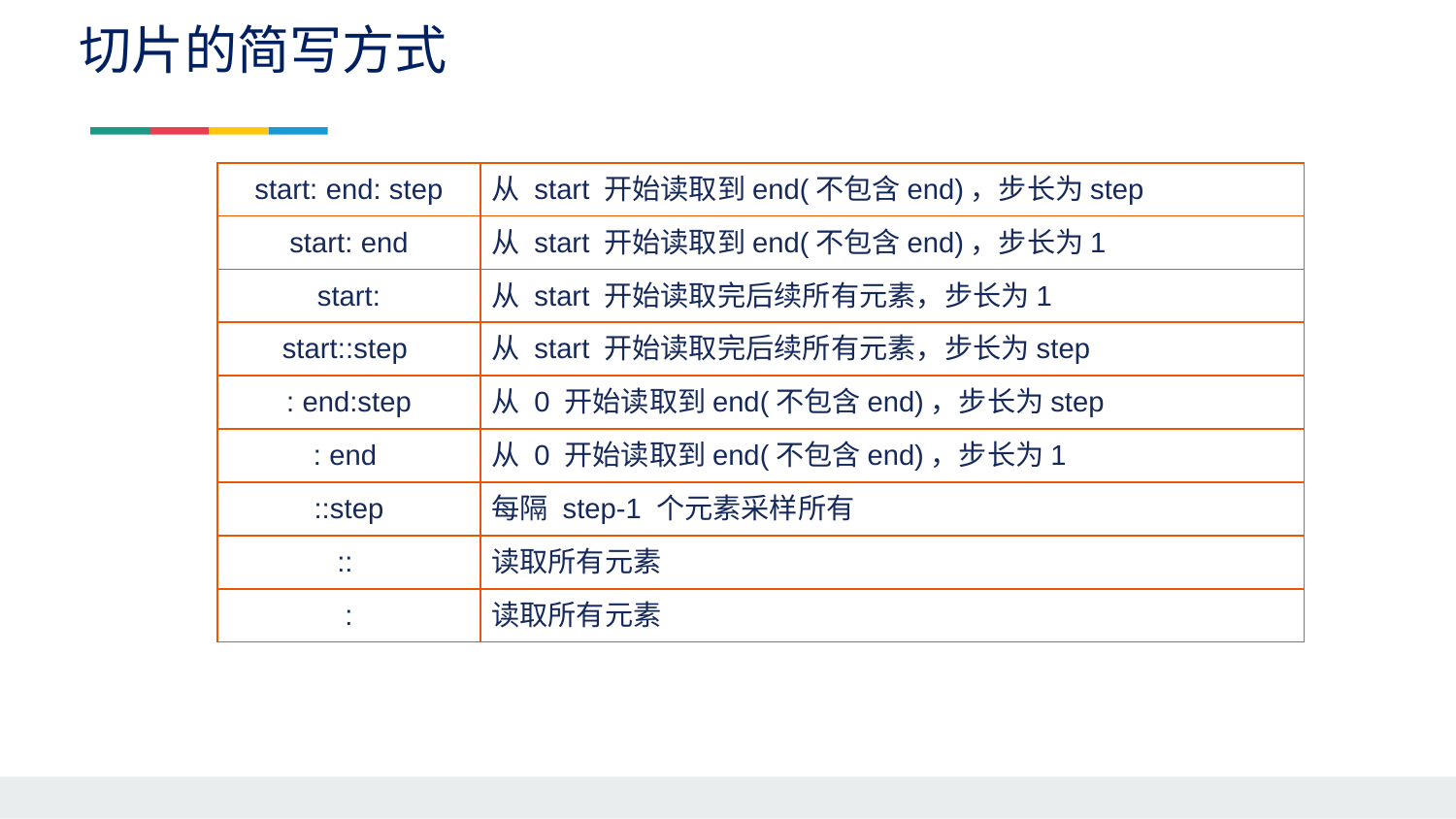

切片的简写方式
| start: end: step | 从 start 开始读取到end(不包含end)，步长为step |
| --- | --- |
| start: end | 从 start 开始读取到end(不包含end)，步长为1 |
| start: | 从 start 开始读取完后续所有元素，步长为1 |
| start::step | 从 start 开始读取完后续所有元素，步长为step |
| : end:step | 从 0 开始读取到end(不包含end)，步长为step |
| : end | 从 0 开始读取到end(不包含end)，步长为1 |
| ::step | 每隔 step-1 个元素采样所有 |
| :: | 读取所有元素 |
| : | 读取所有元素 |